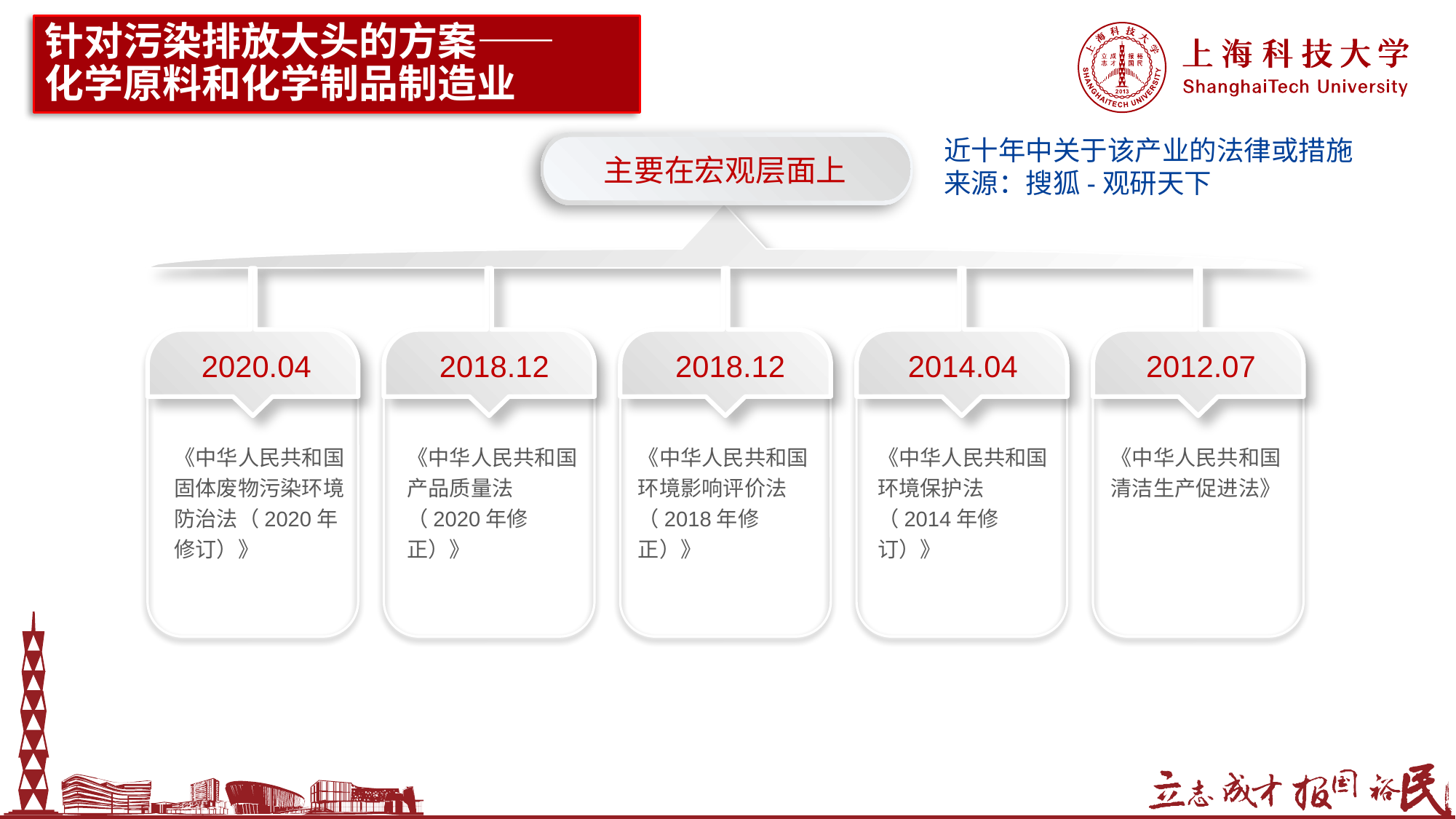

# 针对污染排放大头的方案—— 化学原料和化学制品制造业
近十年中关于该产业的法律或措施
来源：搜狐-观研天下

主要在宏观层面上

2020.04
2018.12
2018.12
2014.04
2012.07
《中华人民共和国固体废物污染环境防治法（2020年修订）》
《中华人民共和国产品质量法（2020年修正）》
《中华人民共和国环境影响评价法（2018年修正）》
《中华人民共和国环境保护法（2014年修订）》
《中华人民共和国清洁生产促进法》